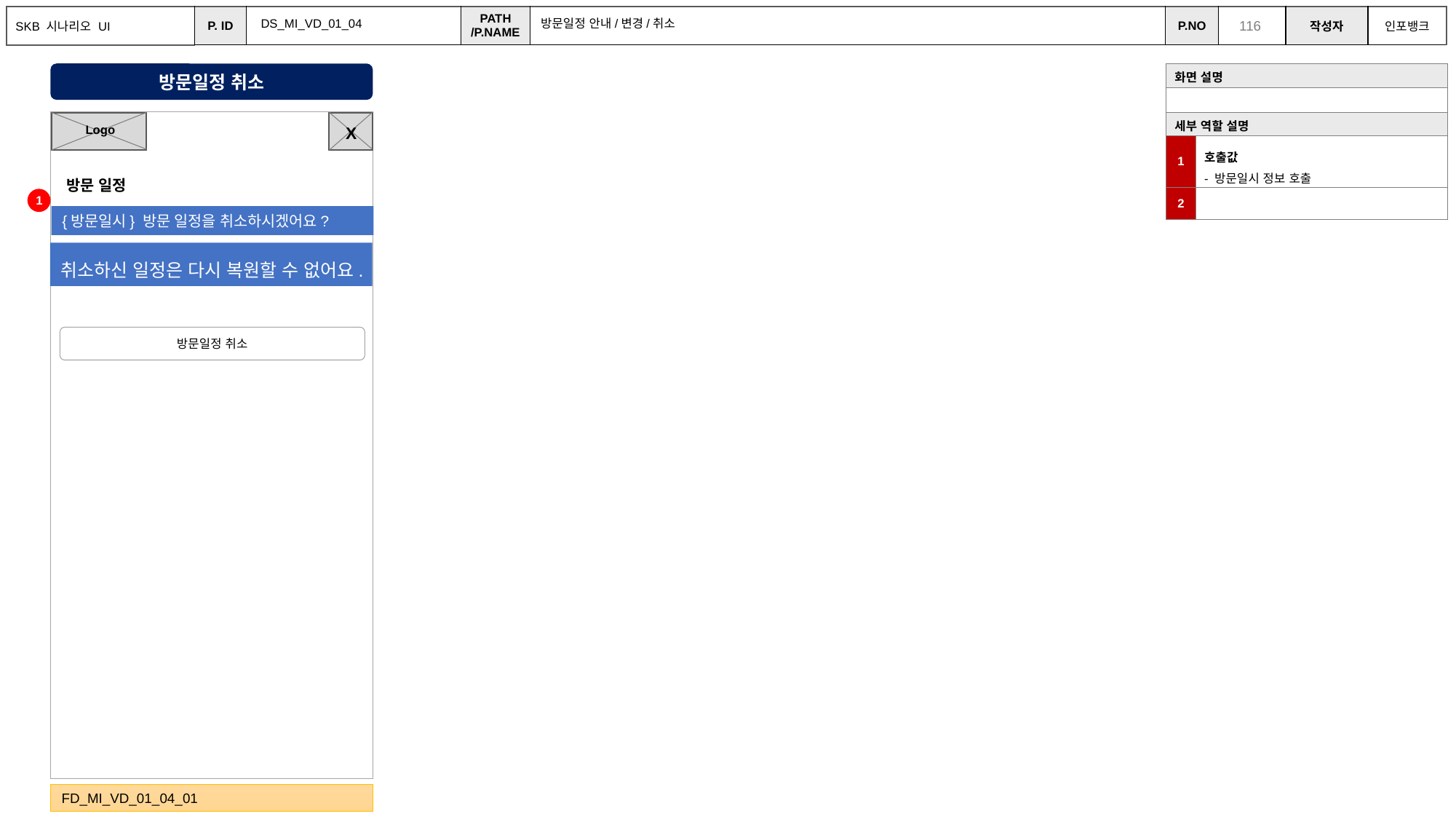

DS_MI_VD_01_04
방문일정 안내/변경/취소
방문일정 취소
| 화면 설명 |  |
| --- | --- |
|  |  |
| 세부 역할 설명 |  |
| 1 | 호출값 - 방문일시 정보 호출 |
| 2 |  |

X

Logo
방문 일정
1
{방문일시} 방문 일정을 취소하시겠어요?
취소하신 일정은 다시 복원할 수 없어요.

방문일정 취소
FD_MI_VD_01_04_01